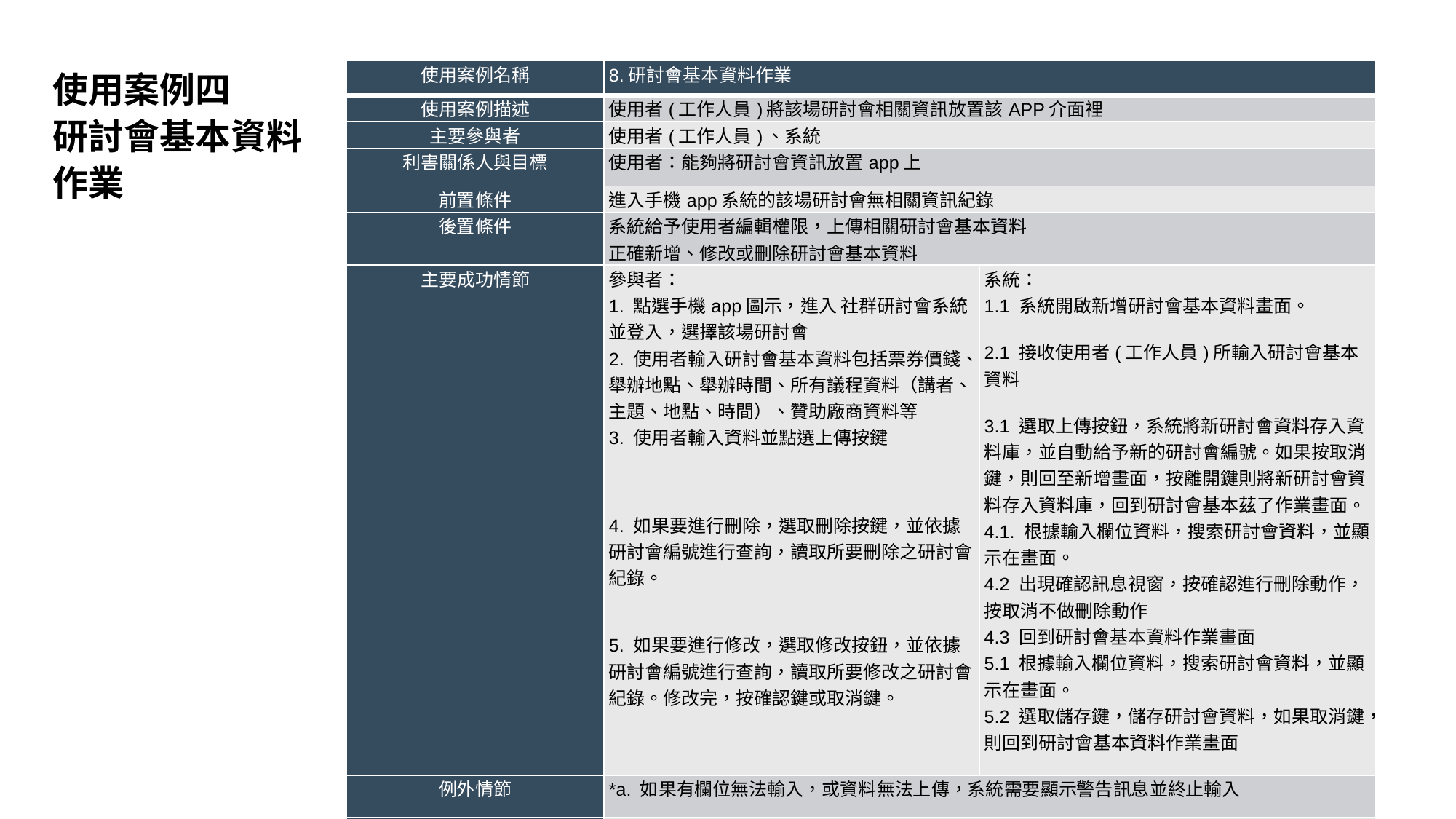

# 使用案例四 研討會基本資料作業
| 使用案例名稱 | 8.研討會基本資料作業 |  |
| --- | --- | --- |
| 使用案例描述 | 使用者(工作人員)將該場研討會相關資訊放置該APP介面裡 |  |
| 主要參與者 | 使用者(工作人員)、系統 |  |
| 利害關係人與目標 | 使用者：能夠將研討會資訊放置app上 |  |
| 前置條件 | 進入手機app系統的該場研討會無相關資訊紀錄 |  |
| 後置條件 | 系統給予使用者編輯權限，上傳相關研討會基本資料 正確新增、修改或刪除研討會基本資料 |  |
| 主要成功情節 | 參與者： 1. 點選手機app圖示，進入 社群研討會系統並登入，選擇該場研討會 2. 使用者輸入研討會基本資料包括票券價錢、舉辦地點、舉辦時間、所有議程資料（講者、主題、地點、時間）、贊助廠商資料等 3. 使用者輸入資料並點選上傳按鍵 4. 如果要進行刪除，選取刪除按鍵，並依據研討會編號進行查詢，讀取所要刪除之研討會紀錄。 5. 如果要進行修改，選取修改按鈕，並依據研討會編號進行查詢，讀取所要修改之研討會紀錄。修改完，按確認鍵或取消鍵。 | 系統： 1.1 系統開啟新增研討會基本資料畫面。 2.1 接收使用者(工作人員)所輸入研討會基本資料 3.1 選取上傳按鈕，系統將新研討會資料存入資料庫，並自動給予新的研討會編號。如果按取消鍵，則回至新增畫面，按離開鍵則將新研討會資料存入資料庫，回到研討會基本茲了作業畫面。 4.1. 根據輸入欄位資料，搜索研討會資料，並顯示在畫面。 4.2 出現確認訊息視窗，按確認進行刪除動作，按取消不做刪除動作 4.3 回到研討會基本資料作業畫面 5.1 根據輸入欄位資料，搜索研討會資料，並顯示在畫面。 5.2 選取儲存鍵，儲存研討會資料，如果取消鍵，則回到研討會基本資料作業畫面 |
| 例外情節 | \*a. 如果有欄位無法輸入，或資料無法上傳，系統需要顯示警告訊息並終止輸入 |  |
| 其他需求 | 無 |  |
23